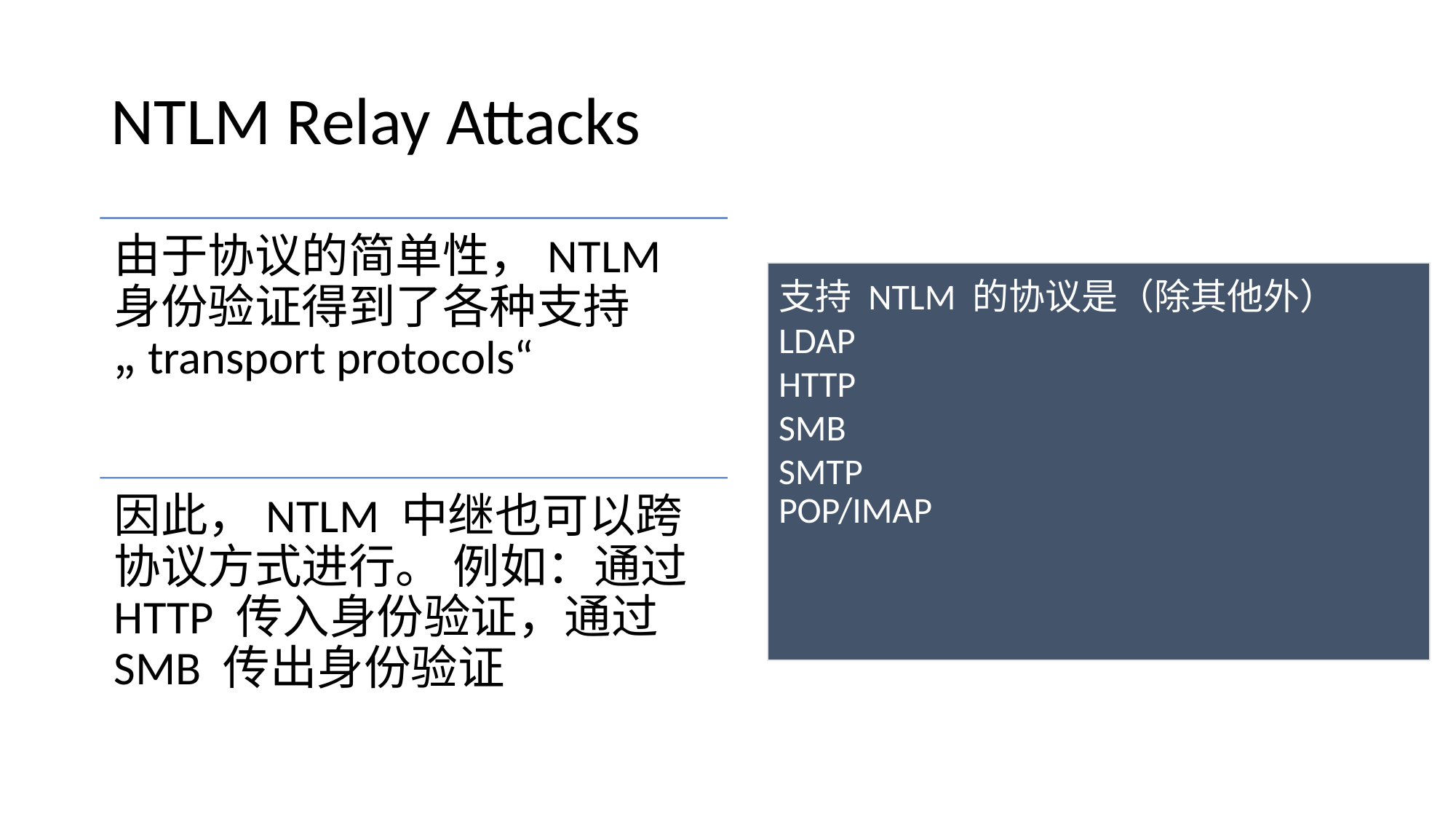

# NTLM Relay Attacks
由于协议的简单性，NTLM 身份验证得到了各种支持„transport protocols“
因此，NTLM 中继也可以跨协议方式进行。 例如：通过 HTTP 传入身份验证，通过 SMB 传出身份验证
支持 NTLM 的协议是（除其他外）
LDAP
HTTP
SMB
SMTP
POP/IMAP